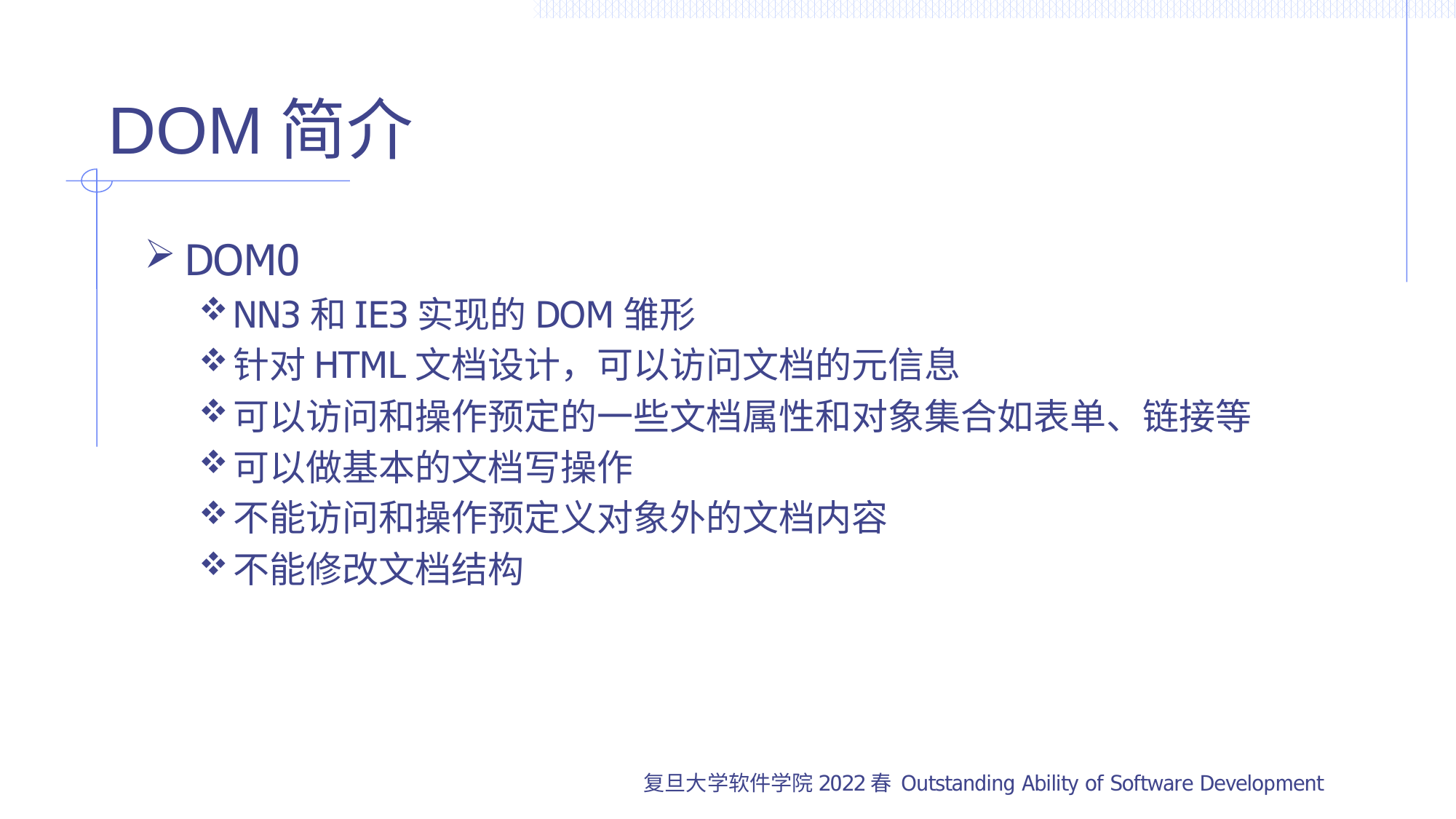

# DOM简介
DOM0
NN3和IE3实现的DOM雏形
针对HTML文档设计，可以访问文档的元信息
可以访问和操作预定的一些文档属性和对象集合如表单、链接等
可以做基本的文档写操作
不能访问和操作预定义对象外的文档内容
不能修改文档结构